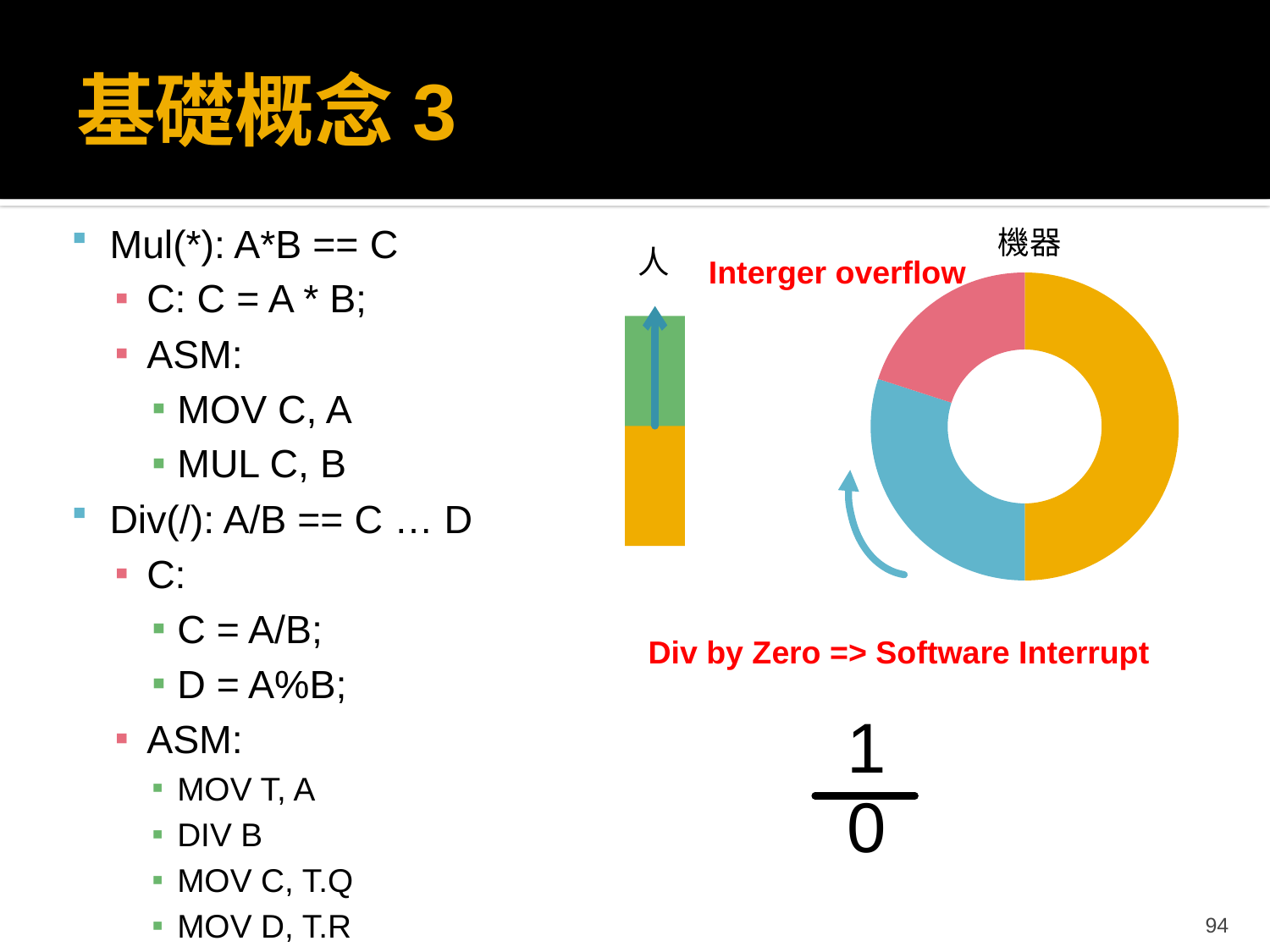

# 基礎概念3
Mul(*): A*B == C
C: C = A * B;
ASM:
MOV C, A
MUL C, B
Div(/): A/B == C … D
C:
C = A/B;
D = A%B;
ASM:
MOV T, A
DIV B
MOV C, T.Q
MOV D, T.R
機器
人
Interger overflow

### Chart

| Category |  |
|---|---|

Div by Zero => Software Interrupt
1
0
94